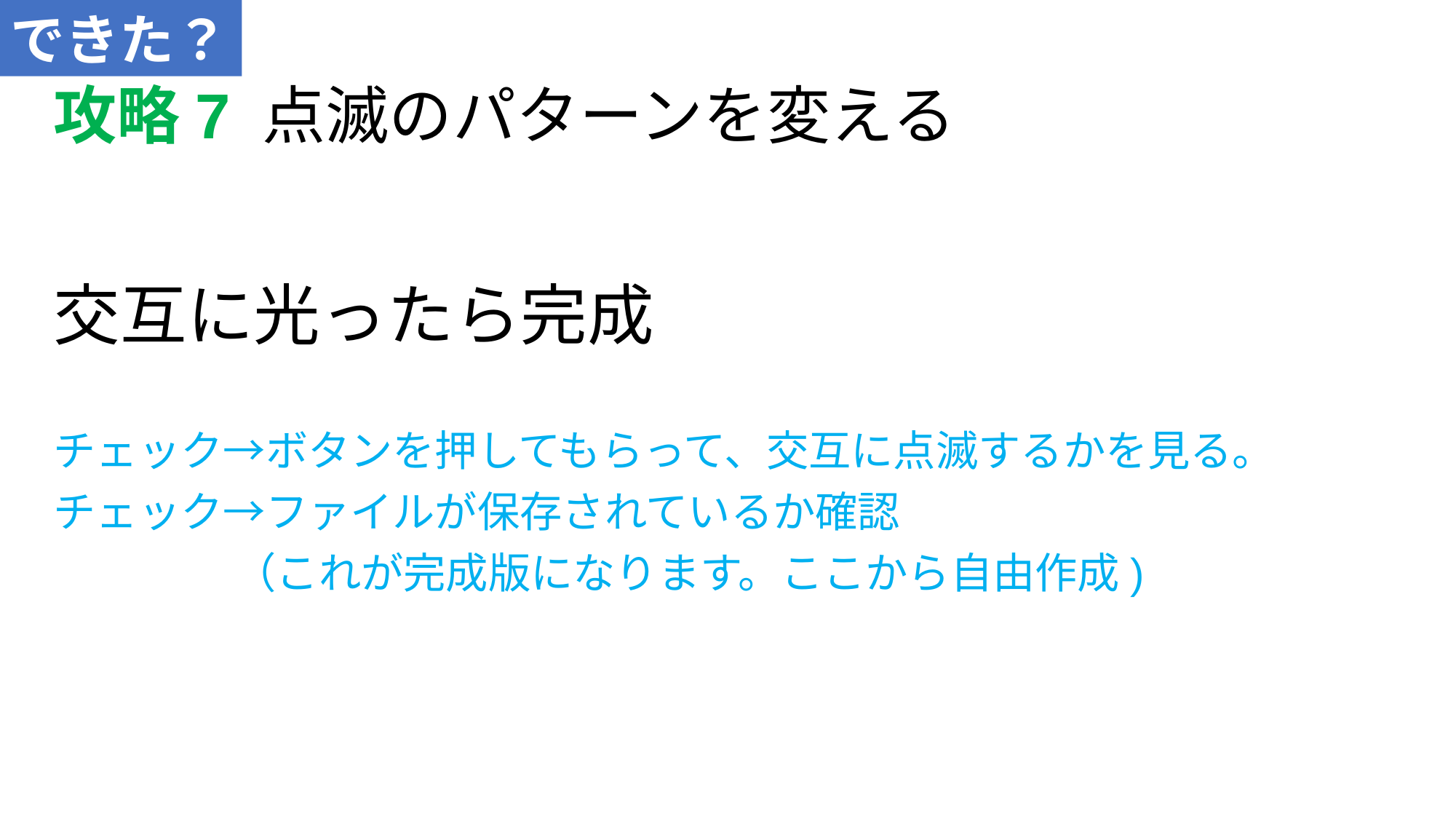

できた？
# 攻略7 点滅のパターンを変える

交互に光ったら完成

チェック→ボタンを押してもらって、交互に点滅するかを見る。
チェック→ファイルが保存されているか確認
                  （これが完成版になります。ここから自由作成)